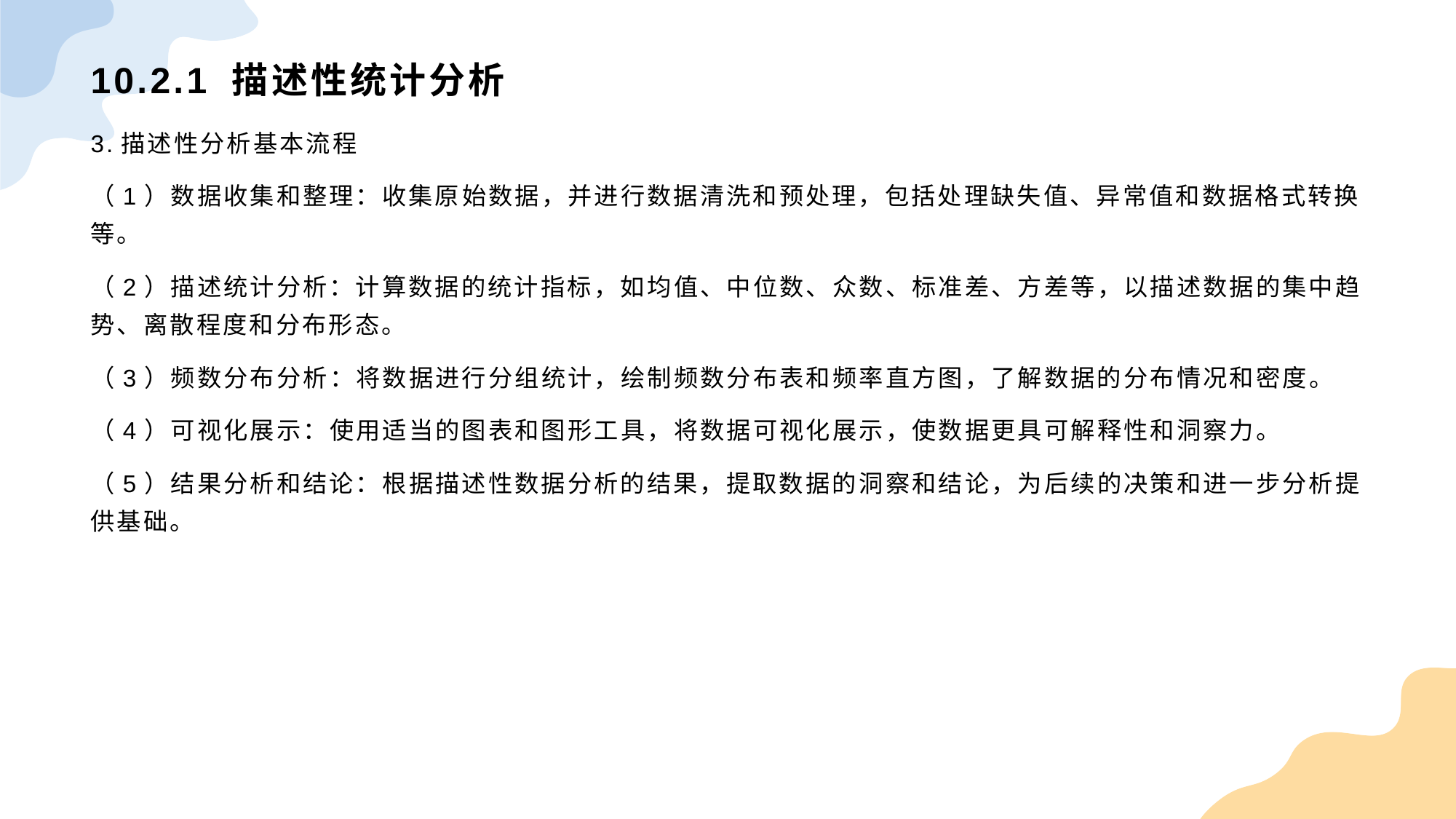

# 10.2.1 描述性统计分析
3.描述性分析基本流程
（1）数据收集和整理：收集原始数据，并进行数据清洗和预处理，包括处理缺失值、异常值和数据格式转换等。
（2）描述统计分析：计算数据的统计指标，如均值、中位数、众数、标准差、方差等，以描述数据的集中趋势、离散程度和分布形态。
（3）频数分布分析：将数据进行分组统计，绘制频数分布表和频率直方图，了解数据的分布情况和密度。
（4）可视化展示：使用适当的图表和图形工具，将数据可视化展示，使数据更具可解释性和洞察力。
（5）结果分析和结论：根据描述性数据分析的结果，提取数据的洞察和结论，为后续的决策和进一步分析提供基础。